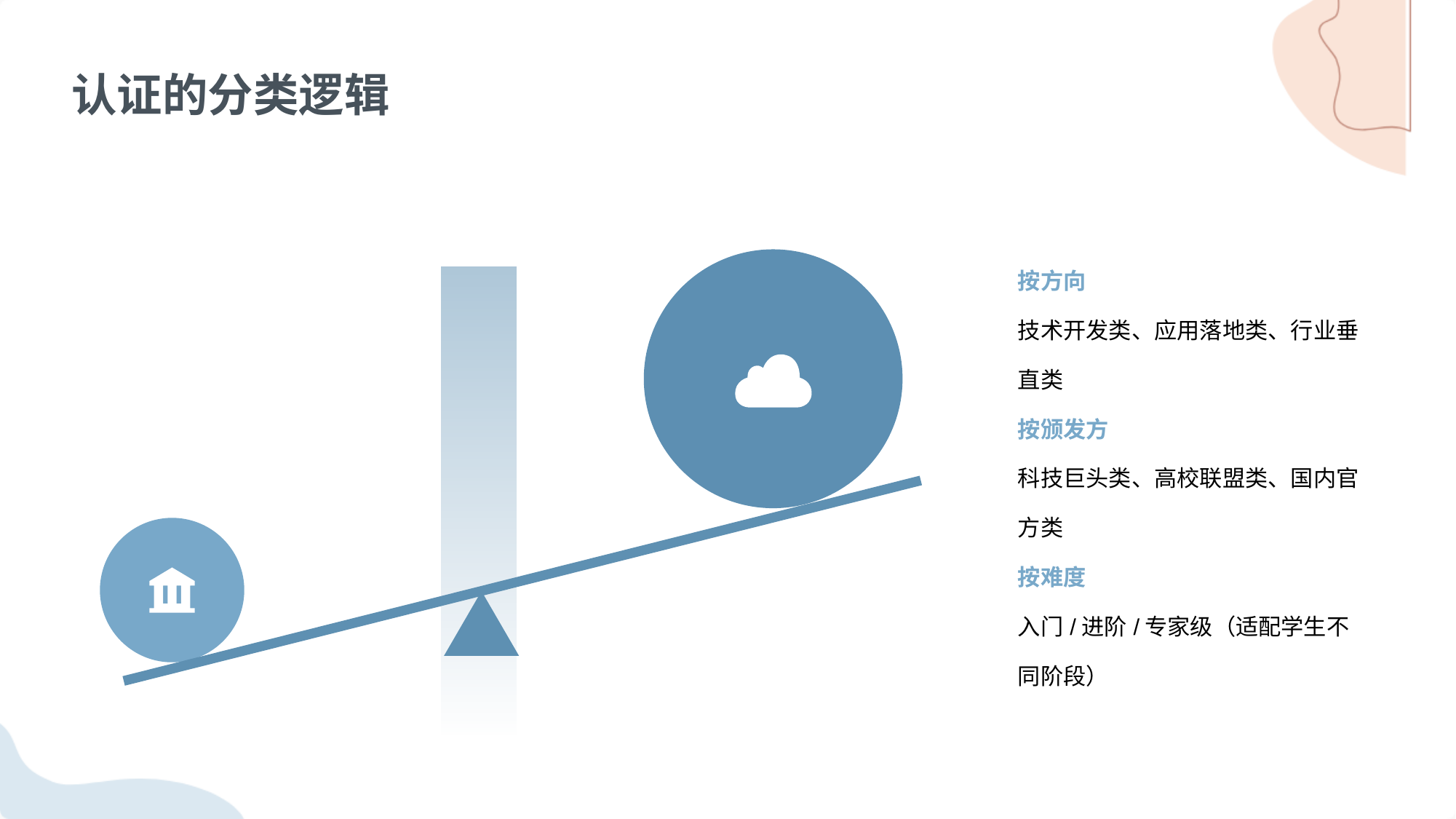

认证的分类逻辑
按方向
技术开发类、应用落地类、行业垂直类
按颁发方
科技巨头类、高校联盟类、国内官方类
按难度
入门/进阶/专家级（适配学生不同阶段）